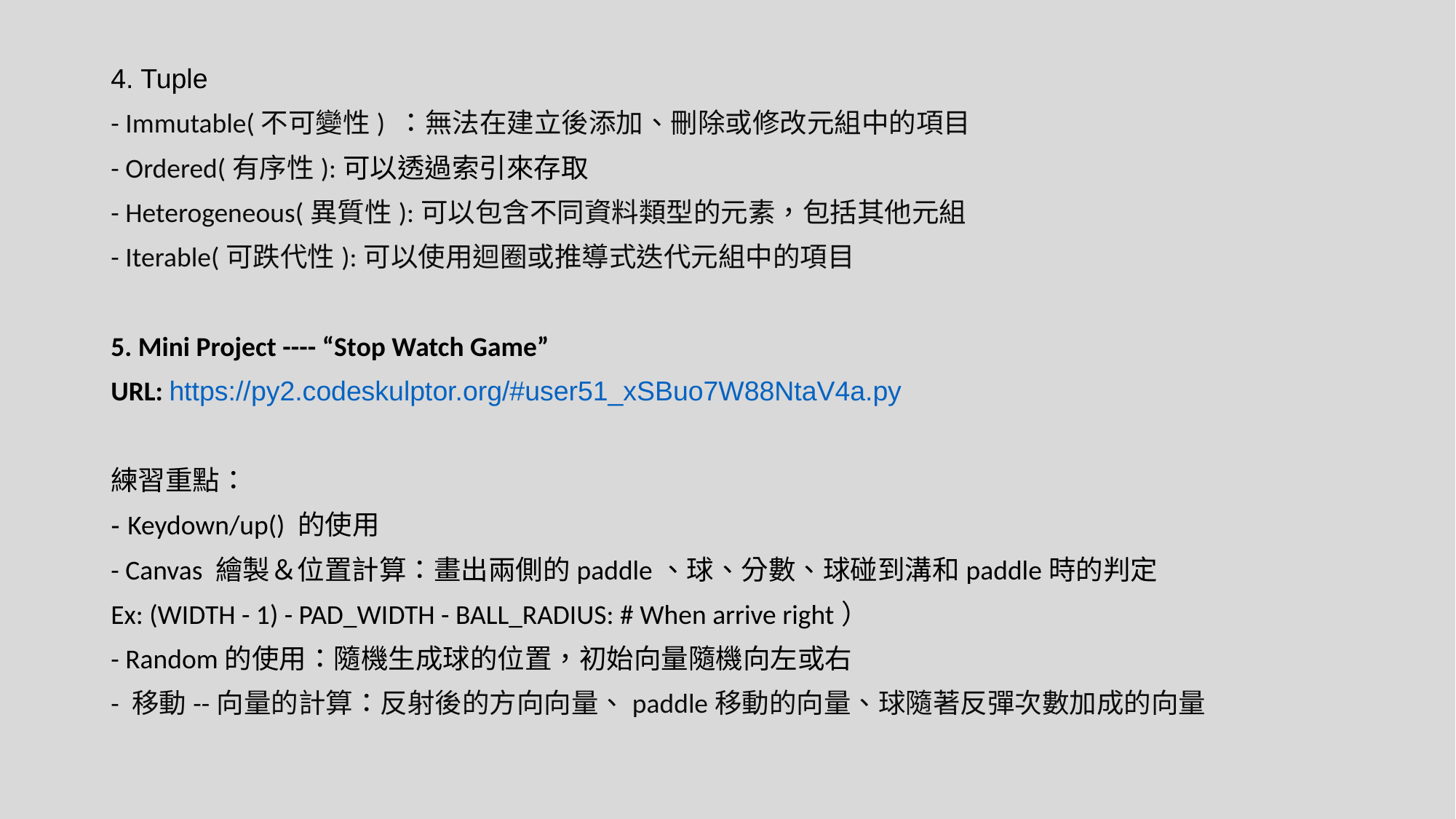

4. Tuple
- Immutable(不可變性) ：無法在建立後添加、刪除或修改元組中的項目
- Ordered(有序性):可以透過索引來存取
- Heterogeneous(異質性):可以包含不同資料類型的元素，包括其他元組
- Iterable(可跌代性):可以使用迴圈或推導式迭代元組中的項目

5. Mini Project ---- “Stop Watch Game”
URL: https://py2.codeskulptor.org/#user51_xSBuo7W88NtaV4a.py

練習重點：
- Keydown/up() 的使用
- Canvas 繪製＆位置計算：畫出兩側的paddle、球、分數、球碰到溝和paddle時的判定
Ex: (WIDTH - 1) - PAD_WIDTH - BALL_RADIUS: # When arrive right）
- Random的使用：隨機生成球的位置，初始向量隨機向左或右
- 移動--向量的計算：反射後的方向向量、paddle移動的向量、球隨著反彈次數加成的向量